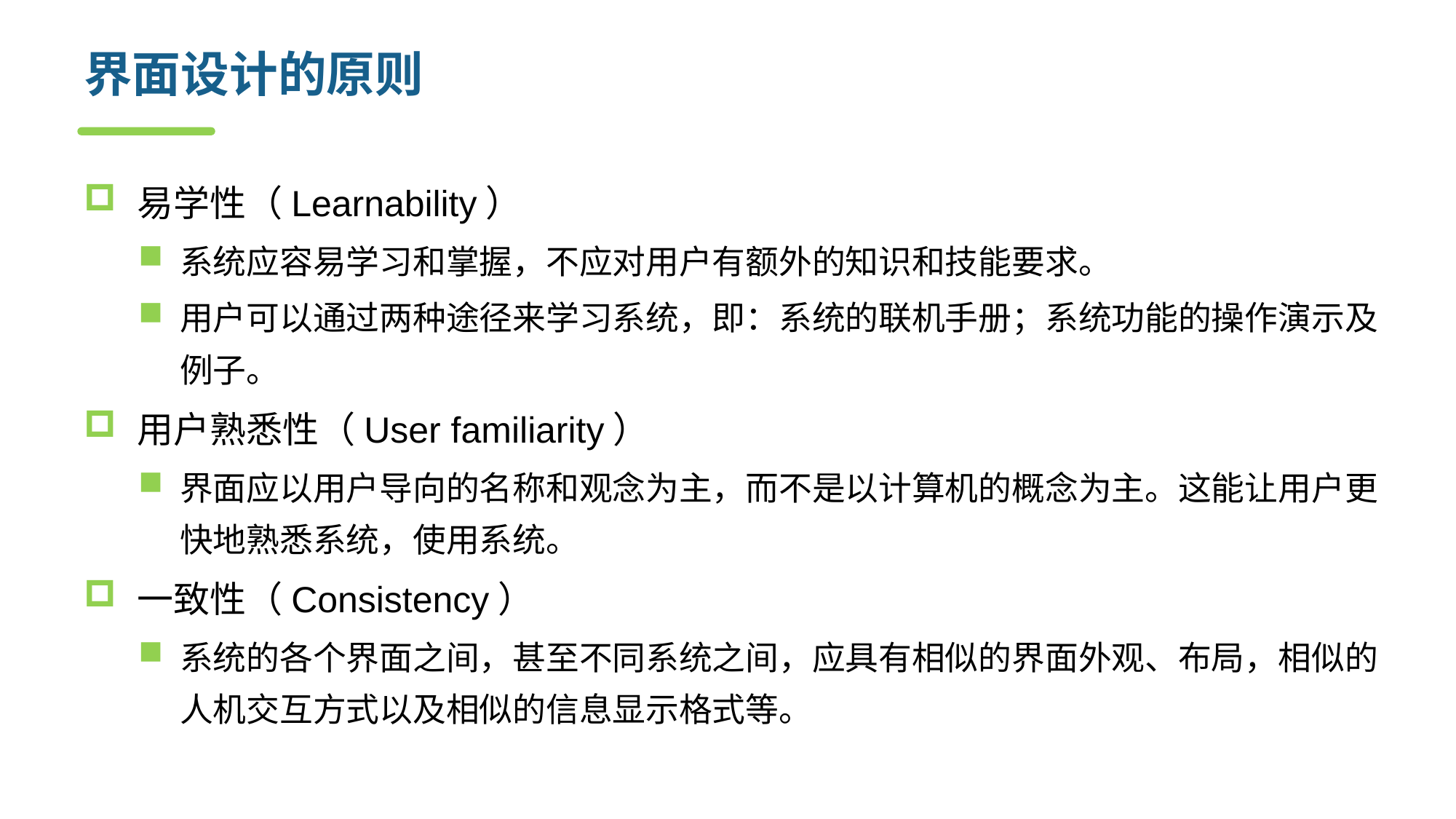

# 界面设计的原则
易学性（Learnability）
系统应容易学习和掌握，不应对用户有额外的知识和技能要求。
用户可以通过两种途径来学习系统，即：系统的联机手册；系统功能的操作演示及例子。
用户熟悉性（User familiarity）
界面应以用户导向的名称和观念为主，而不是以计算机的概念为主。这能让用户更快地熟悉系统，使用系统。
一致性（Consistency）
系统的各个界面之间，甚至不同系统之间，应具有相似的界面外观、布局，相似的人机交互方式以及相似的信息显示格式等。

6